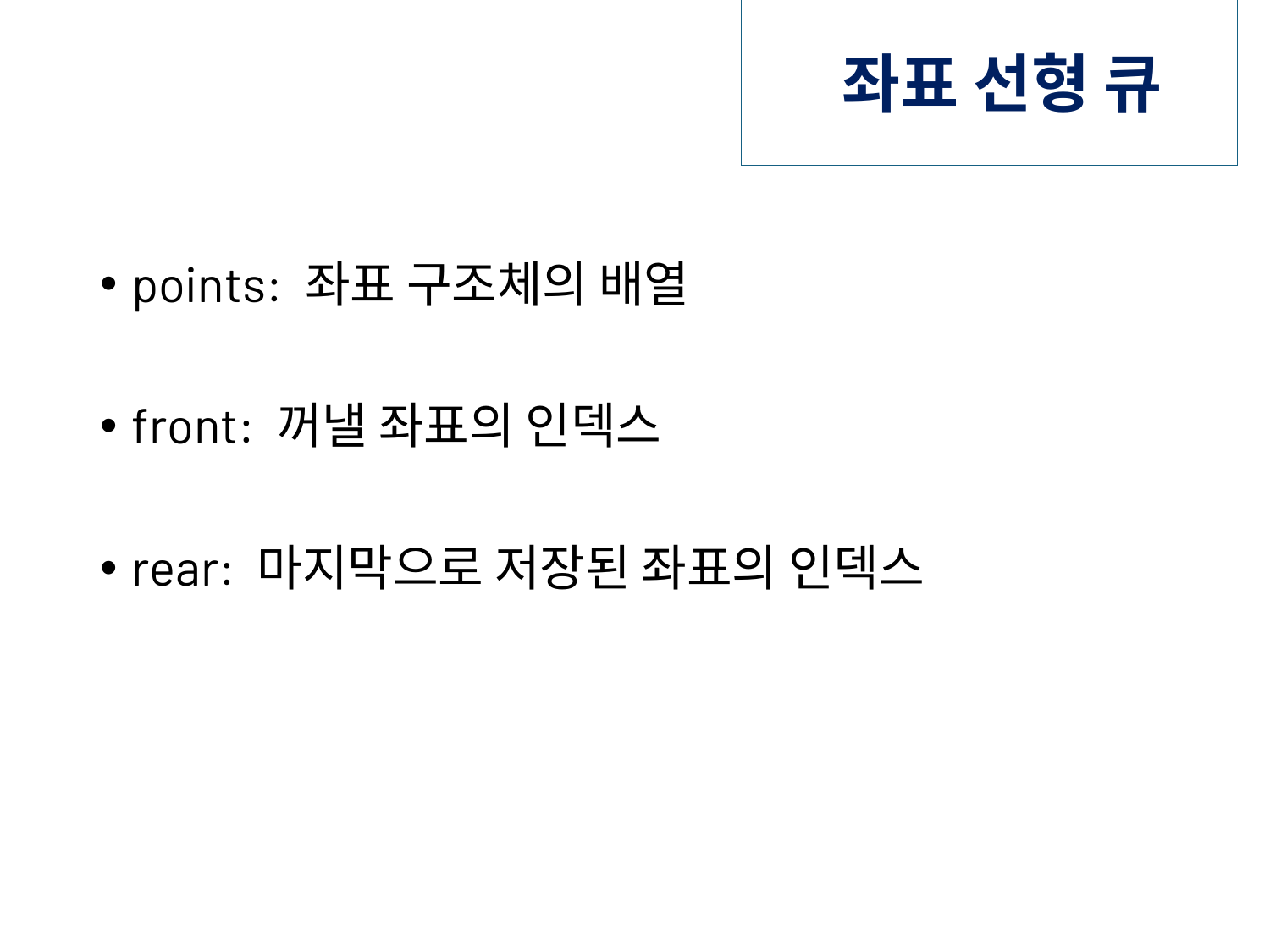

# 좌표 선형 큐
points: 좌표 구조체의 배열

front: 꺼낼 좌표의 인덱스

rear: 마지막으로 저장된 좌표의 인덱스